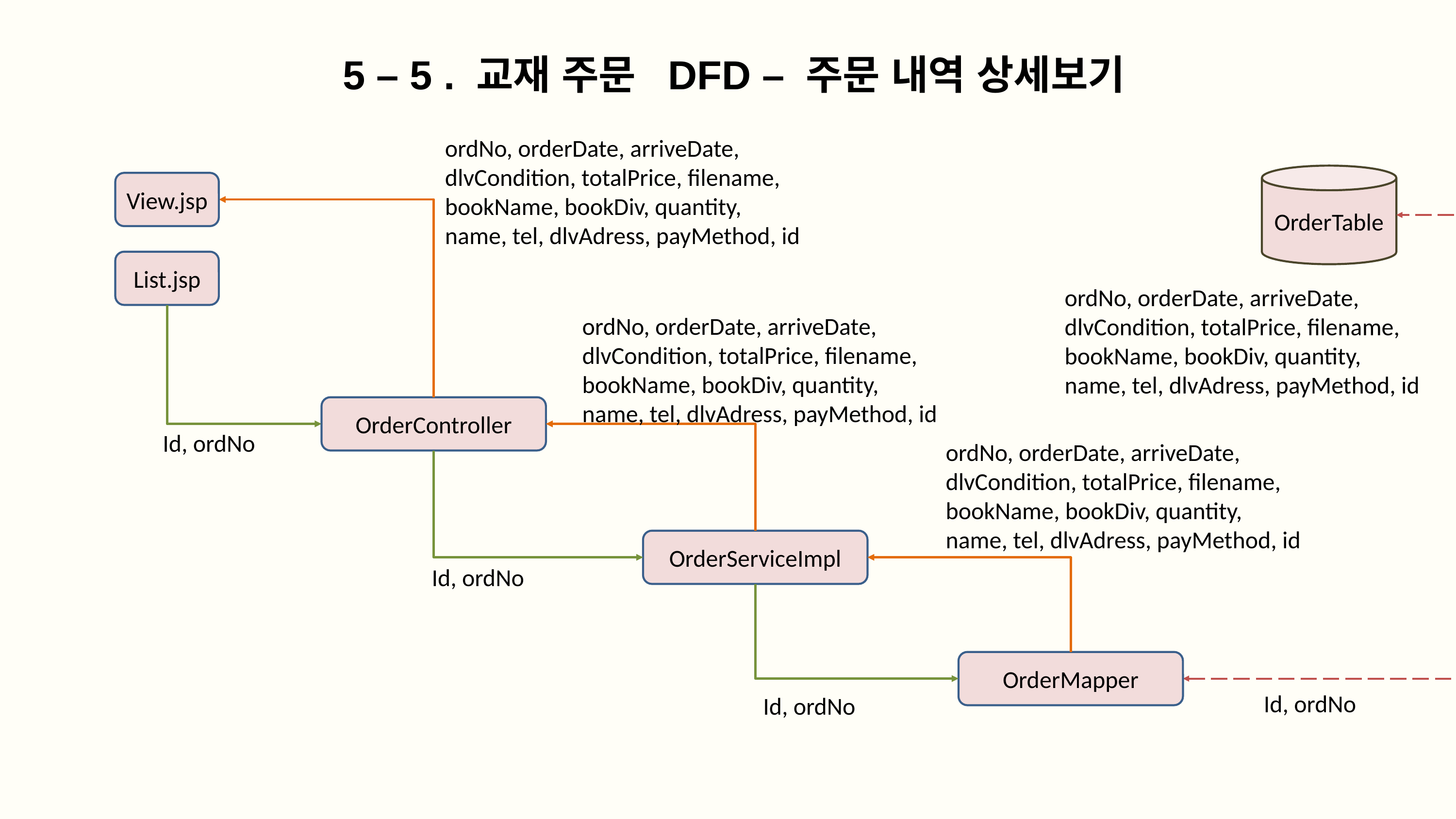

5 – 5 . 교재 주문  DFD – 주문 내역 상세보기
ordNo, orderDate, arriveDate,
dlvCondition, totalPrice, filename,
bookName, bookDiv, quantity,
name, tel, dlvAdress, payMethod, id
OrderTable
View.jsp
List.jsp
ordNo, orderDate, arriveDate,
dlvCondition, totalPrice, filename,
bookName, bookDiv, quantity,
name, tel, dlvAdress, payMethod, id
ordNo, orderDate, arriveDate,
dlvCondition, totalPrice, filename,
bookName, bookDiv, quantity,
name, tel, dlvAdress, payMethod, id
OrderController
Id, ordNo
ordNo, orderDate, arriveDate,
dlvCondition, totalPrice, filename,
bookName, bookDiv, quantity,
name, tel, dlvAdress, payMethod, id
OrderServiceImpl
Id, ordNo
OrderMapper
Id, ordNo
Id, ordNo